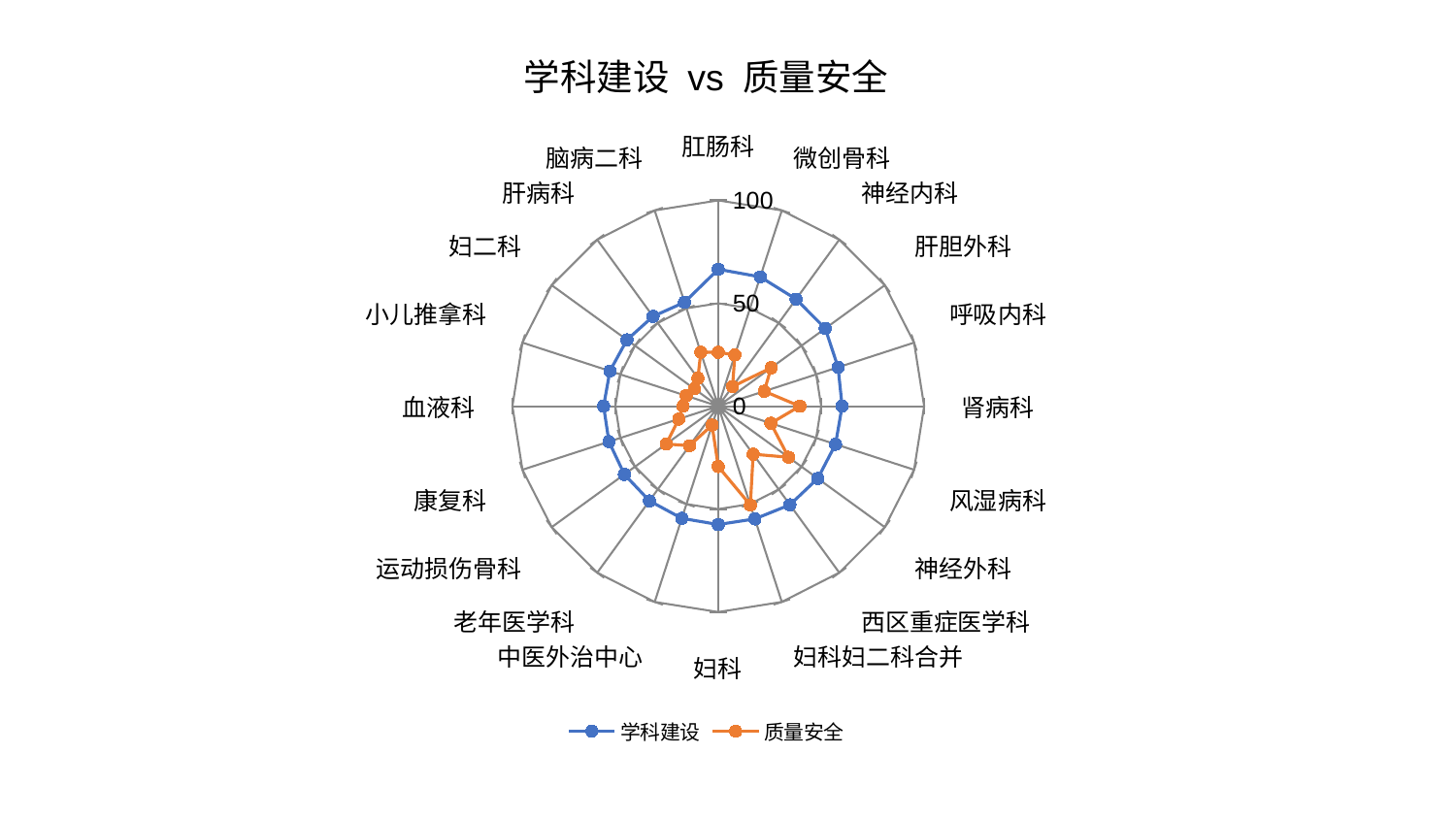

### Chart: 学科建设 vs 质量安全

| Category | 学科建设 | 质量安全 |
|---|---|---|
| 肛肠科 | 66.52963282865501 | 26.183040090903383 |
| 微创骨科 | 66.06429905200193 | 26.176324505900375 |
| 神经内科 | 64.30762968693939 | 11.80031584461386 |
| 肝胆外科 | 64.25868642607816 | 31.777852258321268 |
| 呼吸内科 | 61.20243356534295 | 23.472499112381033 |
| 肾病科 | 60.173126656446414 | 39.60807525780814 |
| 风湿病科 | 59.90049396216993 | 26.864989136042333 |
| 神经外科 | 59.76354882560624 | 42.219233939355895 |
| 西区重症医学科 | 59.23483318671089 | 28.869901175512176 |
| 妇科妇二科合并 | 57.59469138118501 | 50.50771842951208 |
| 妇科 | 57.50085554554083 | 29.321482356856723 |
| 中医外治中心 | 57.304224543835325 | 9.685554714308353 |
| 老年医学科 | 56.86191611924647 | 23.770352423381915 |
| 运动损伤骨科 | 56.391624051313684 | 31.27919446457065 |
| 康复科 | 55.84016679036681 | 20.18541106051326 |
| 血液科 | 55.68854823453013 | 17.10989213569949 |
| 小儿推拿科 | 55.347838941753935 | 16.37983344585154 |
| 妇二科 | 54.83416646686501 | 14.390741700461257 |
| 肝病科 | 53.941975426284316 | 16.82195071427524 |
| 脑病二科 | 53.099049666836706 | 27.54847904551325 |
14